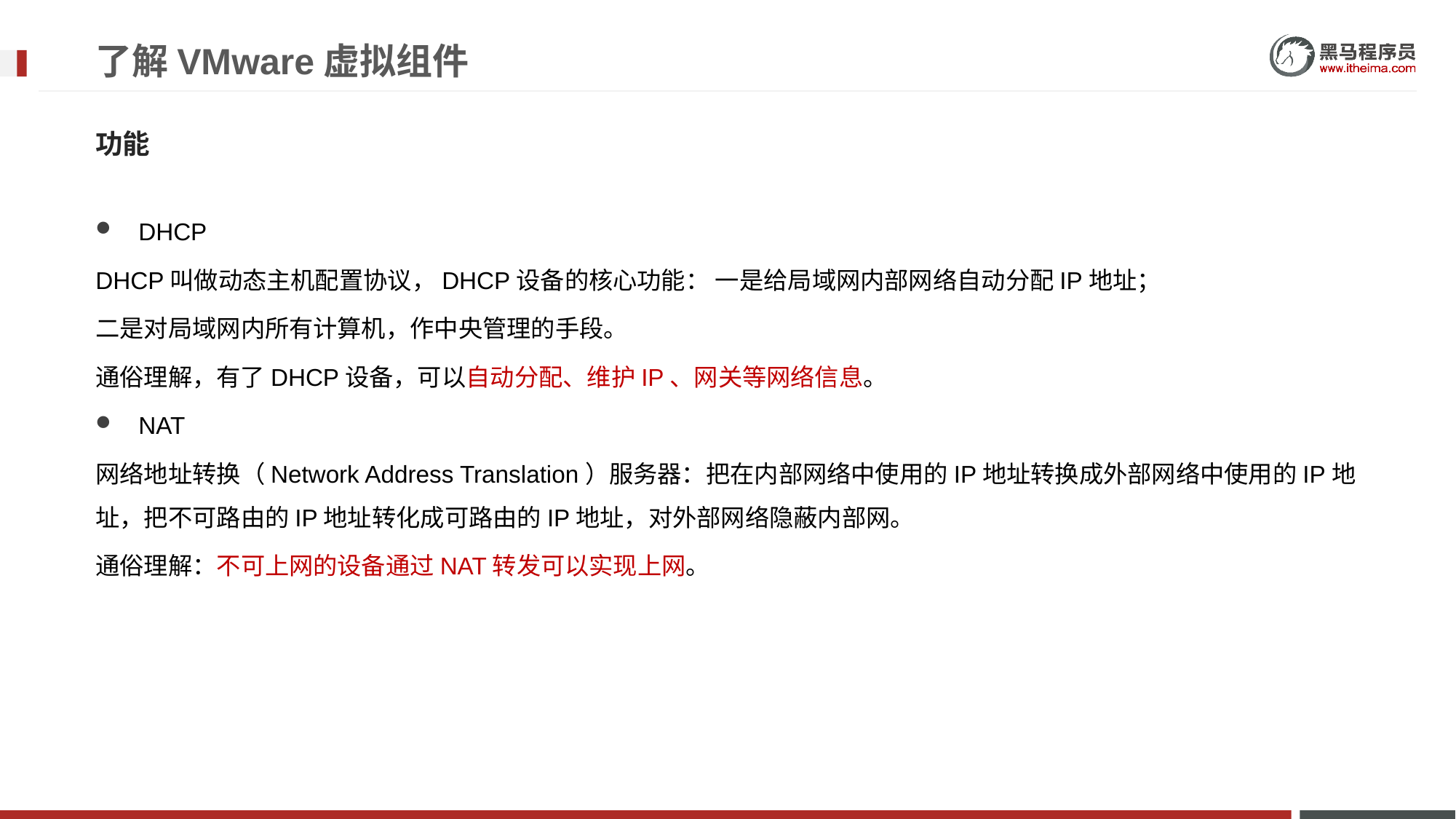

# 了解VMware虚拟组件
功能
DHCP
DHCP叫做动态主机配置协议，DHCP设备的核心功能： 一是给局域网内部网络自动分配IP地址；
二是对局域网内所有计算机，作中央管理的手段。
通俗理解，有了DHCP设备，可以自动分配、维护IP、网关等网络信息。
NAT
网络地址转换（Network Address Translation）服务器：把在内部网络中使用的IP地址转换成外部网络中使用的IP地址，把不可路由的IP地址转化成可路由的IP地址，对外部网络隐蔽内部网。
通俗理解：不可上网的设备通过NAT转发可以实现上网。